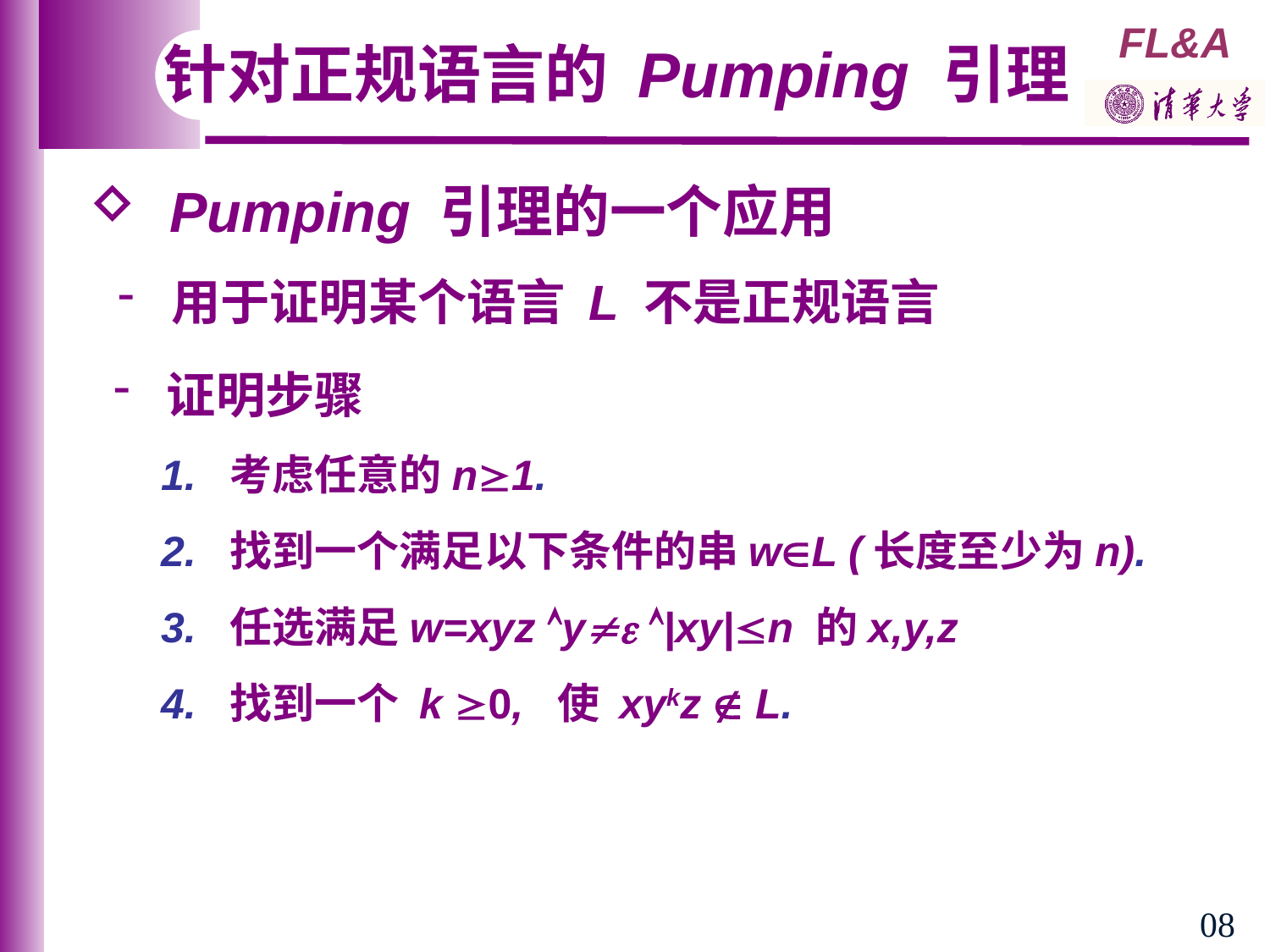

针对正规语言的 Pumping 引理
  Pumping 引理的一个应用
 用于证明某个语言 L 不是正规语言
 证明步骤
    1.  考虑任意的n≥1.
    2.  找到一个满足以下条件的串w∈L (长度至少为n).
    3.  任选满足w=xyz ∧y≠ε ∧|xy|≤n 的x,y,z
    4.  找到一个 k ≥0,  使 xykz ∉ L.
08